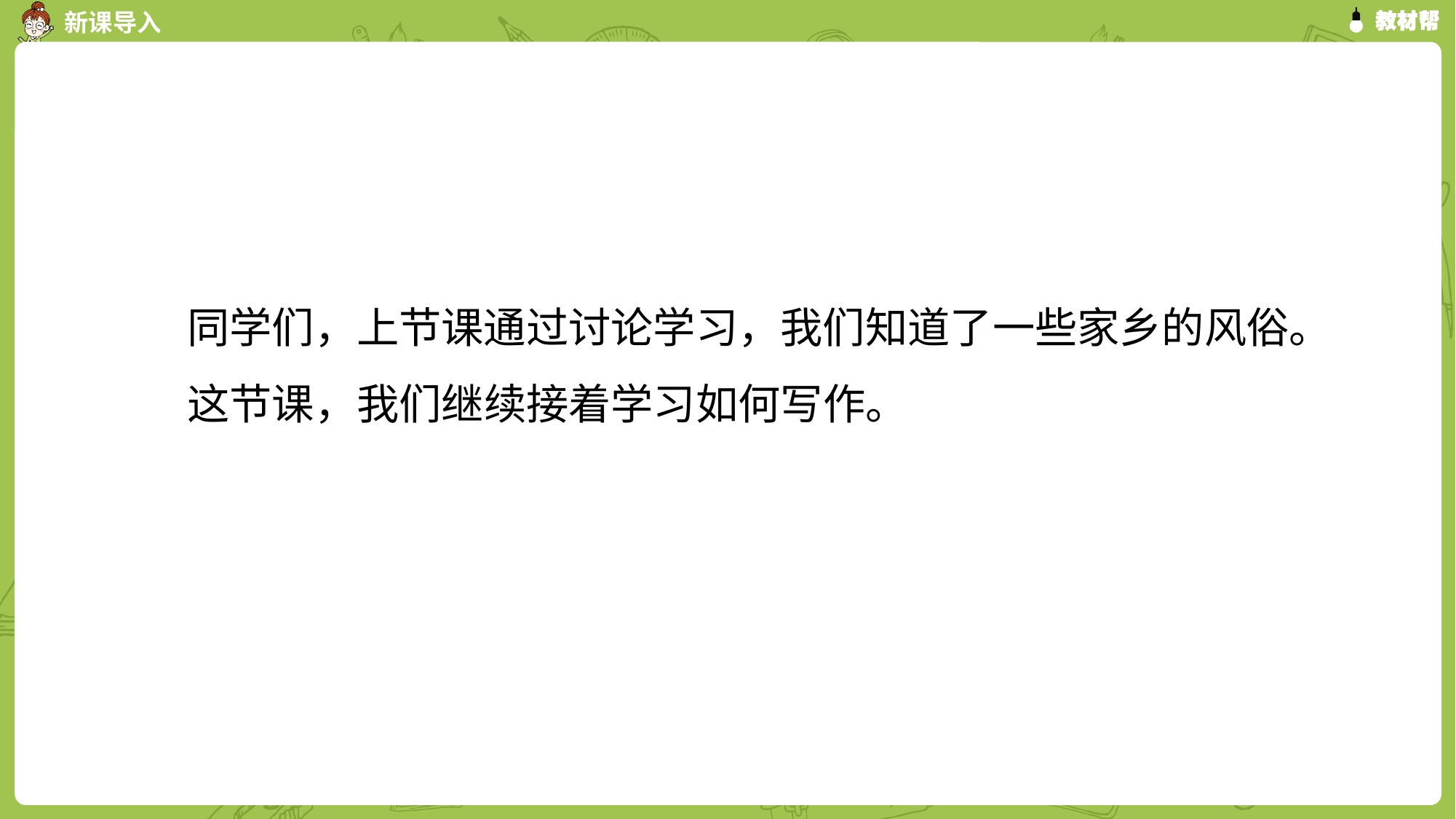

同学们，上节课通过讨论学习，我们知道了一些家乡的风俗。
   这节课，我们继续接着学习如何写作。